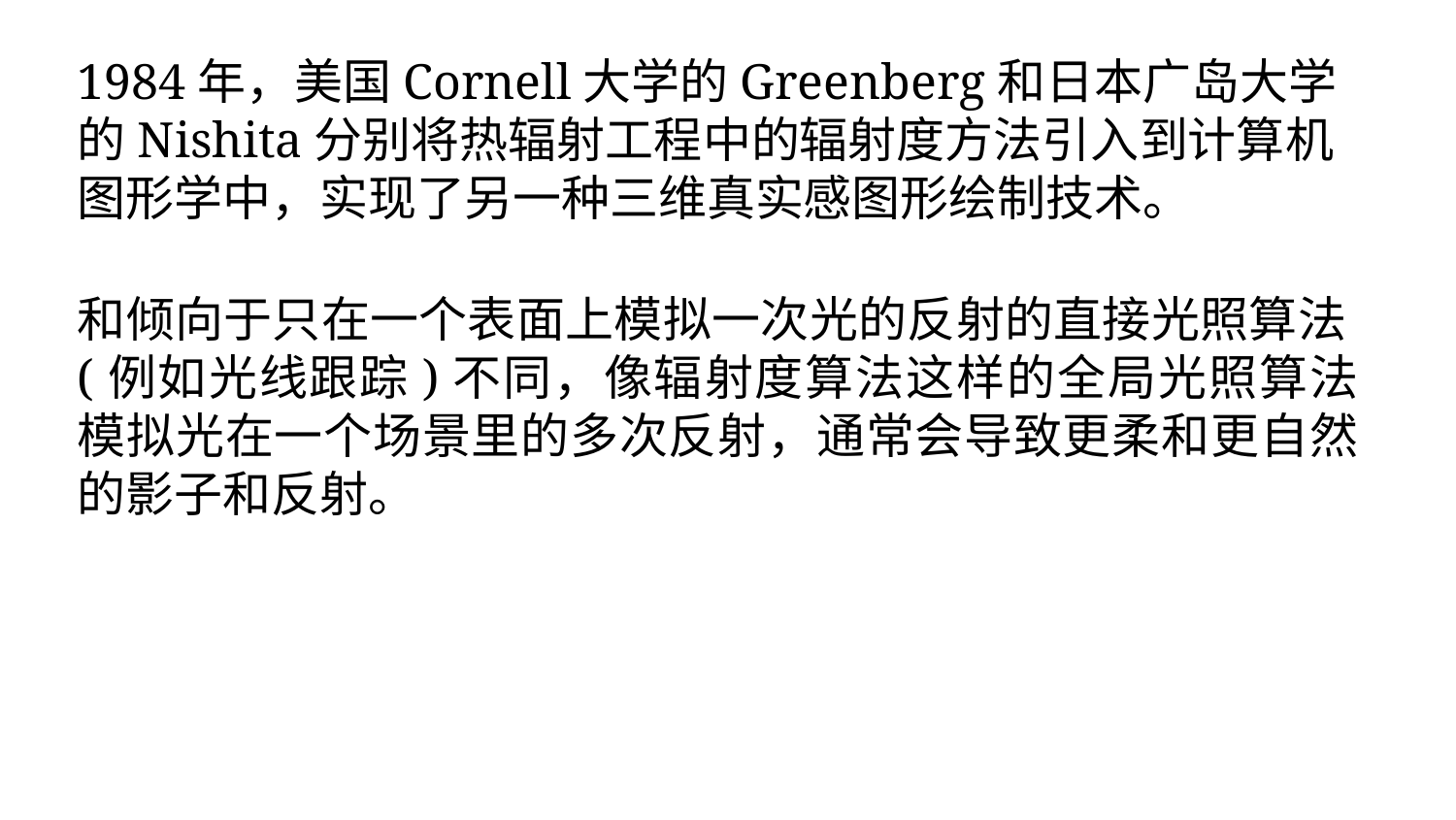

1984年，美国Cornell大学的Greenberg和日本广岛大学的Nishita分别将热辐射工程中的辐射度方法引入到计算机图形学中，实现了另一种三维真实感图形绘制技术。

和倾向于只在一个表面上模拟一次光的反射的直接光照算法(例如光线跟踪)不同，像辐射度算法这样的全局光照算法模拟光在一个场景里的多次反射，通常会导致更柔和更自然的影子和反射。